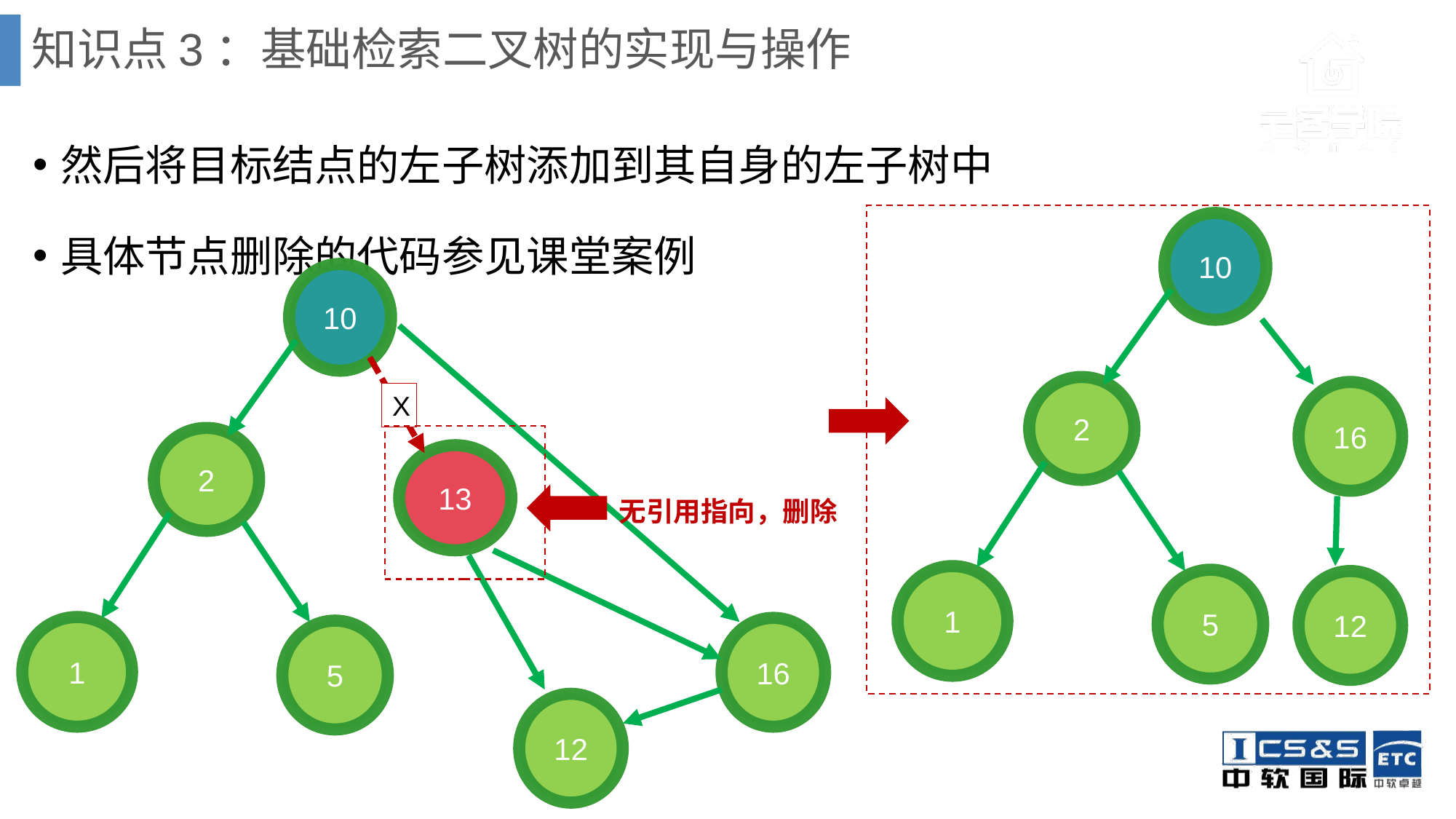

# 知识点3：基础检索二叉树的实现与操作
然后将目标结点的左子树添加到其自身的左子树中
具体节点删除的代码参见课堂案例

10

2
16

1
5
12
10

X

2
13

无引用指向，删除

1
16
5

12